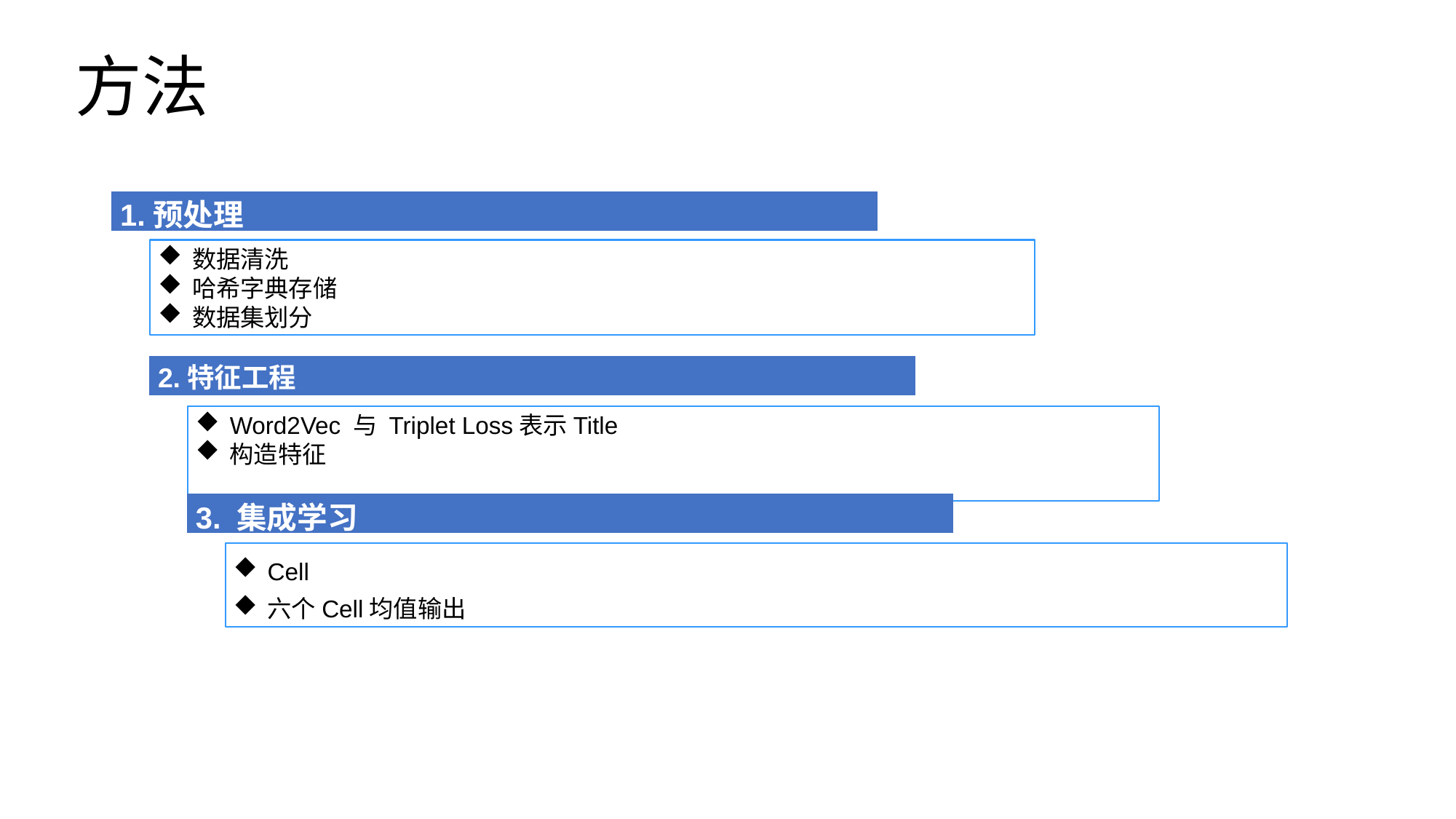

方法
1.预处理
数据清洗
哈希字典存储
数据集划分
2.特征工程
Word2Vec 与 Triplet Loss表示Title
构造特征

3. 集成学习
Cell
六个Cell均值输出